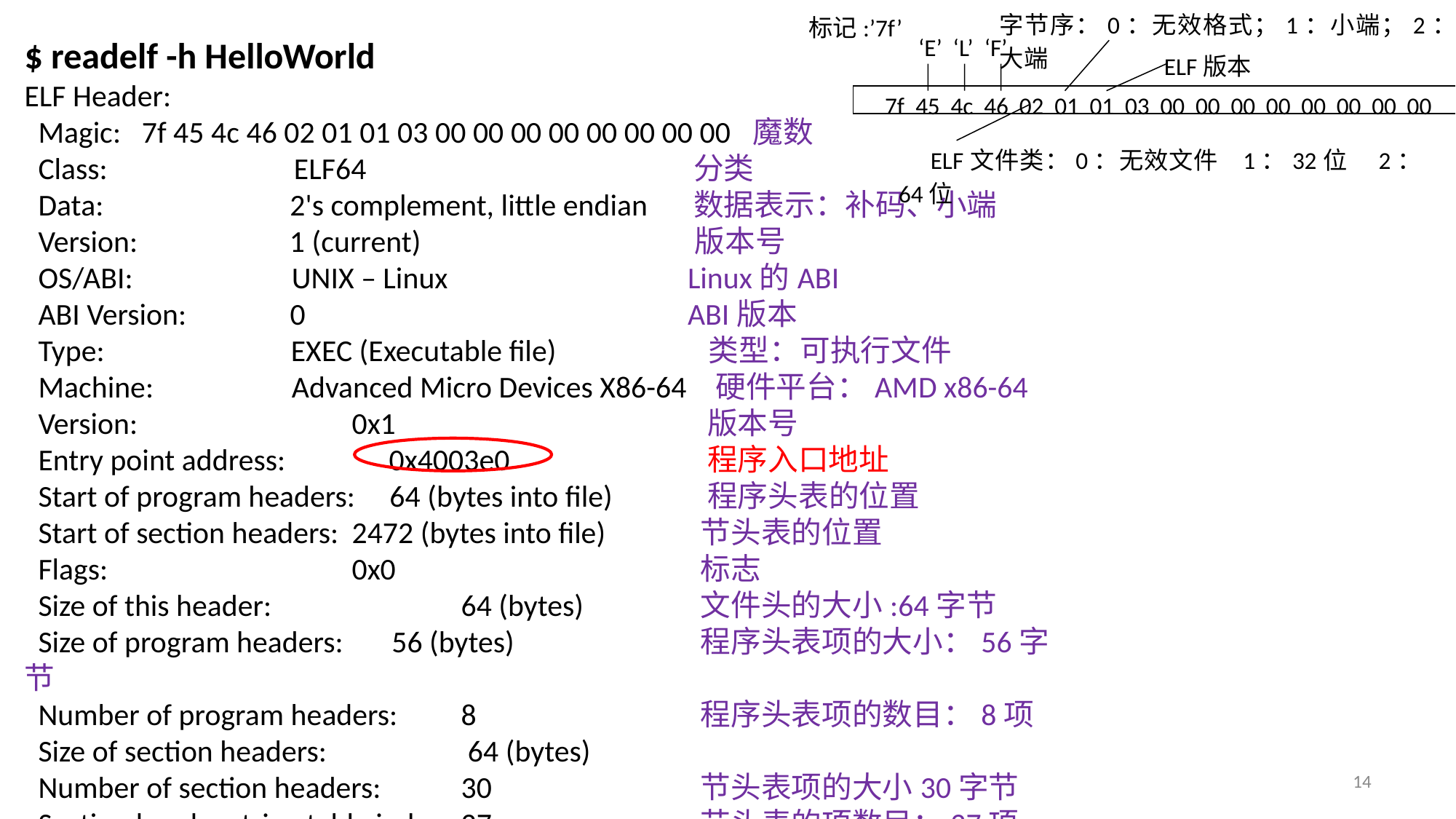

标记:’7f’
字节序：0：无效格式；1：小端；2：大端
‘E’  ‘L’  ‘F’
ELF版本
7f  45  4c  46  02  01  01  03  00  00  00  00  00  00  00  00
ELF文件类：0：无效文件   1：32位    2：64位
$ readelf -h HelloWorld
ELF Header:
  Magic:   7f 45 4c 46 02 01 01 03 00 00 00 00 00 00 00 00  魔数
  Class:                           ELF64			 分类
  Data:                           2's complement, little endian	 数据表示：补码、小端
  Version:                      1 (current)		                 版本号
  OS/ABI:                       UNIX – Linux		                 Linux的ABI
  ABI Version:               0			                 ABI版本
  Type:                           EXEC (Executable file)	                   类型：可执行文件
  Machine:                    Advanced Micro Devices X86-64   硬件平台：AMD x86-64
  Version:                           	0x1			   版本号
  Entry point address:               0x4003e0		   程序入口地址
  Start of program headers:     64 (bytes into file)	   程序头表的位置
  Start of section headers: 	2472 (bytes into file)	  节头表的位置
  Flags:                             	0x0			  标志
  Size of this header:               	64 (bytes)	  文件头的大小:64字节
  Size of program headers:       56 (bytes)		  程序头表项的大小：56字节
  Number of program headers:         	8		  程序头表项的数目：8项
  Size of section headers:          	 64 (bytes)
  Number of section headers:         	30		  节头表项的大小30字节
  Section header string table index: 	27		  节头表的项数目：27项

14